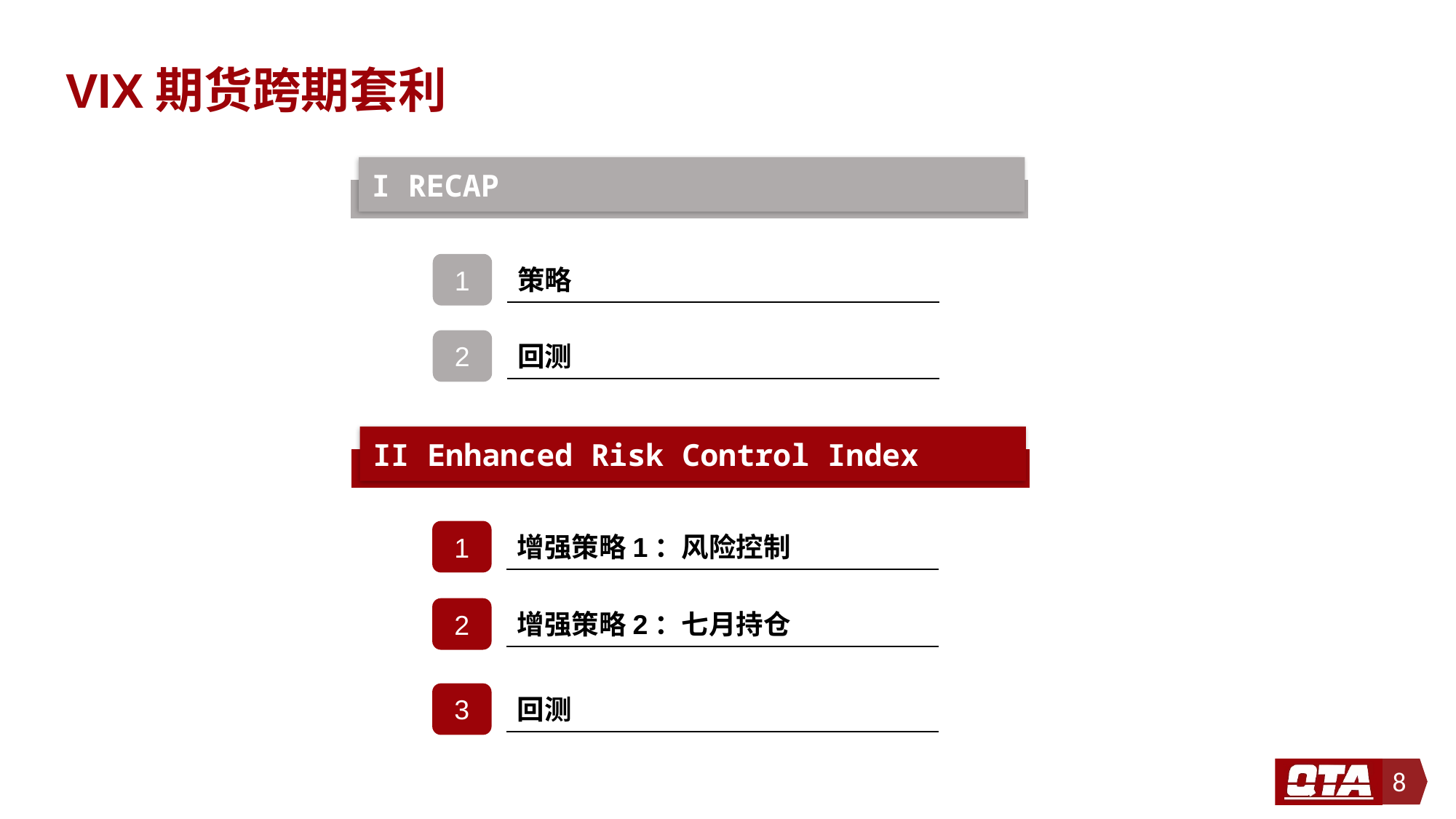

# VIX期货跨期套利

I RECAP

1
策略
2
回测

II Enhanced Risk Control Index

1
增强策略1：风险控制
2
增强策略2：七月持仓
3
回测
8